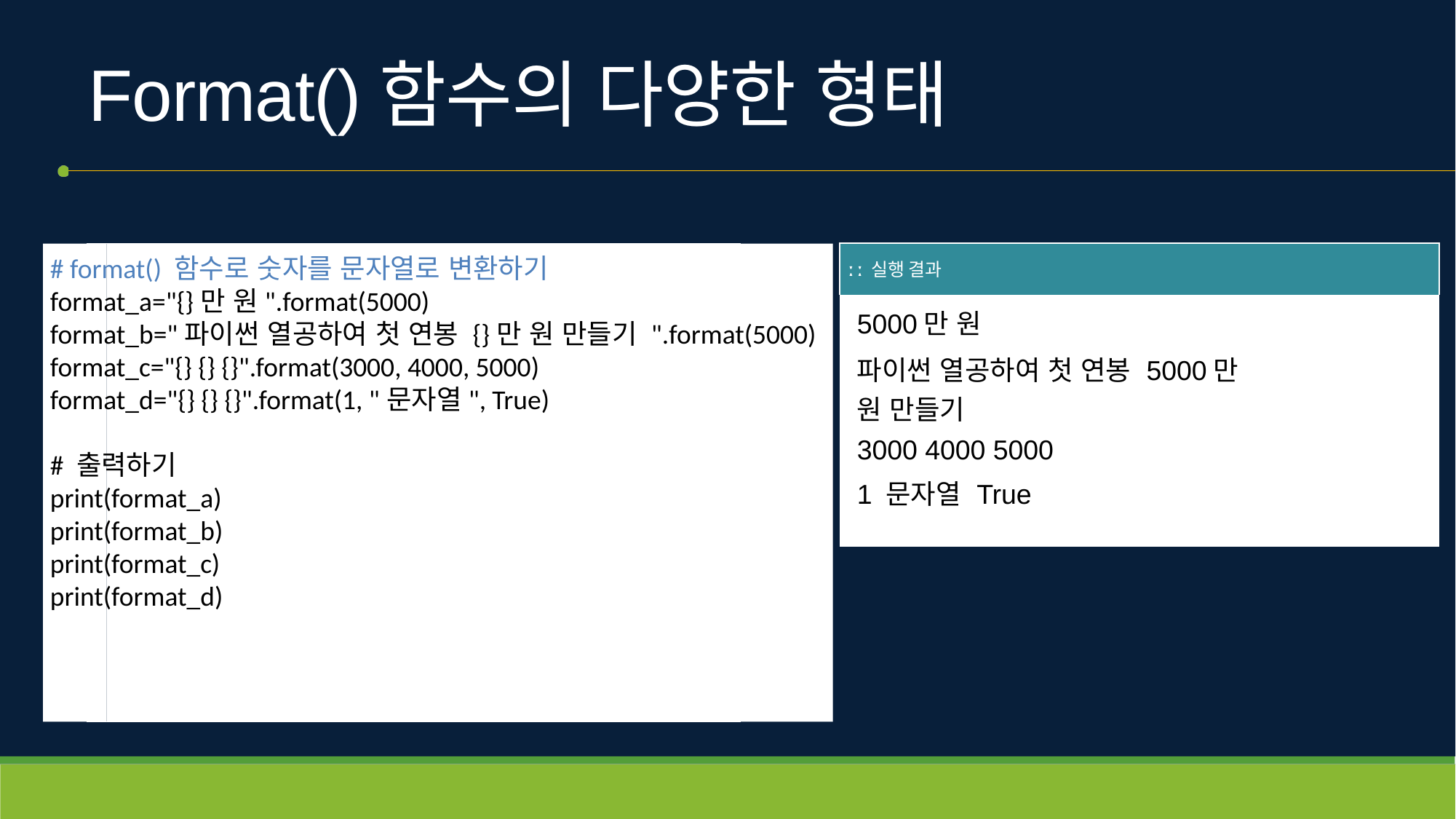

# Format()함수의 다양한 형태

# format() 함수로 숫자를 문자열로 변환하기
format_a="{}만 원".format(5000)
format_b="파이썬 열공하여 첫 연봉 {}만 원 만들기 ".format(5000)
format_c="{} {} {}".format(3000, 4000, 5000)
format_d="{} {} {}".format(1, "문자열", True)
# 출력하기
print(format_a)
print(format_b)
print(format_c)
print(format_d)

| ː ː 실행 결과 |
| --- |
| 5000만 원 파이썬 열공하여 첫 연봉 5000만 원 만들기 3000 4000 5000 1 문자열 True |